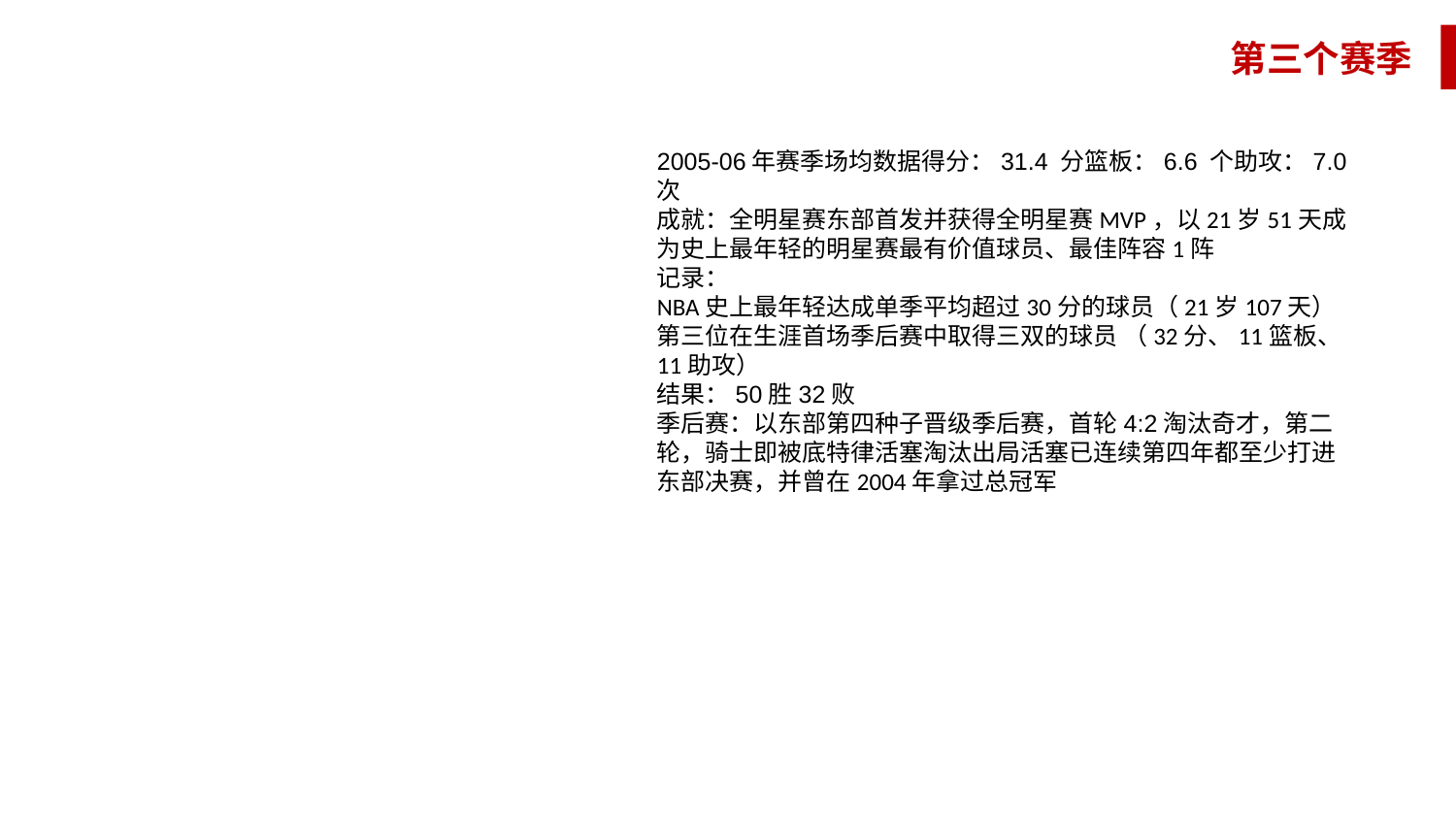

第三个赛季
2005-06年赛季场均数据得分：31.4 分篮板：6.6 个助攻：7.0 次
成就：全明星赛东部首发并获得全明星赛MVP，以21岁51天成为史上最年轻的明星赛最有价值球员、最佳阵容1阵
记录：
NBA史上最年轻达成单季平均超过30分的球员（21岁107天）
第三位在生涯首场季后赛中取得三双的球员 （32分、11篮板、11助攻）
结果：50胜32败
季后赛：以东部第四种子晋级季后赛，首轮4:2淘汰奇才，第二轮，骑士即被底特律活塞淘汰出局活塞已连续第四年都至少打进东部决赛，并曾在2004年拿过总冠军